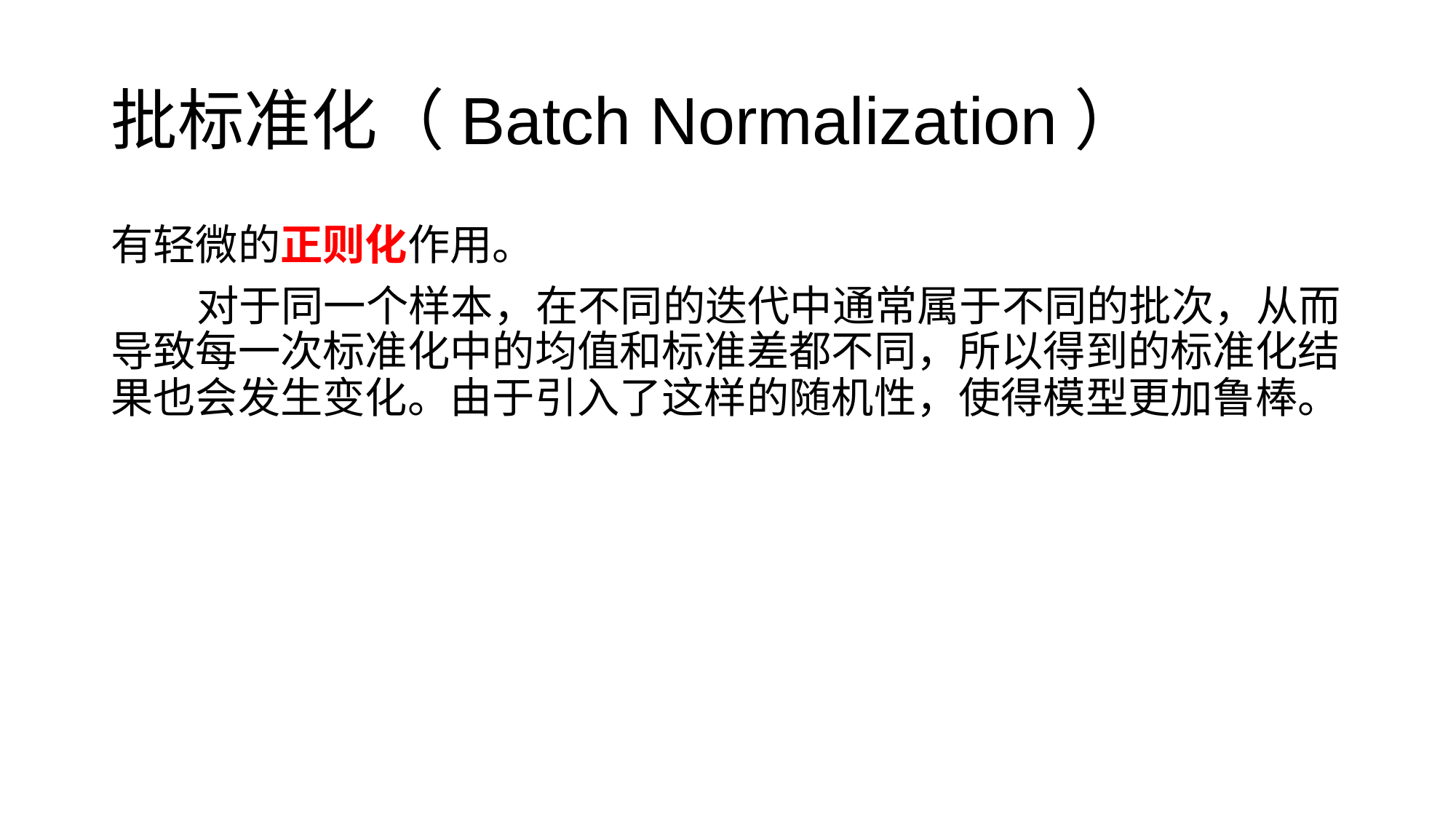

# 批标准化（Batch Normalization）
有轻微的正则化作用。
        对于同一个样本，在不同的迭代中通常属于不同的批次，从而导致每一次标准化中的均值和标准差都不同，所以得到的标准化结果也会发生变化。由于引入了这样的随机性，使得模型更加鲁棒。